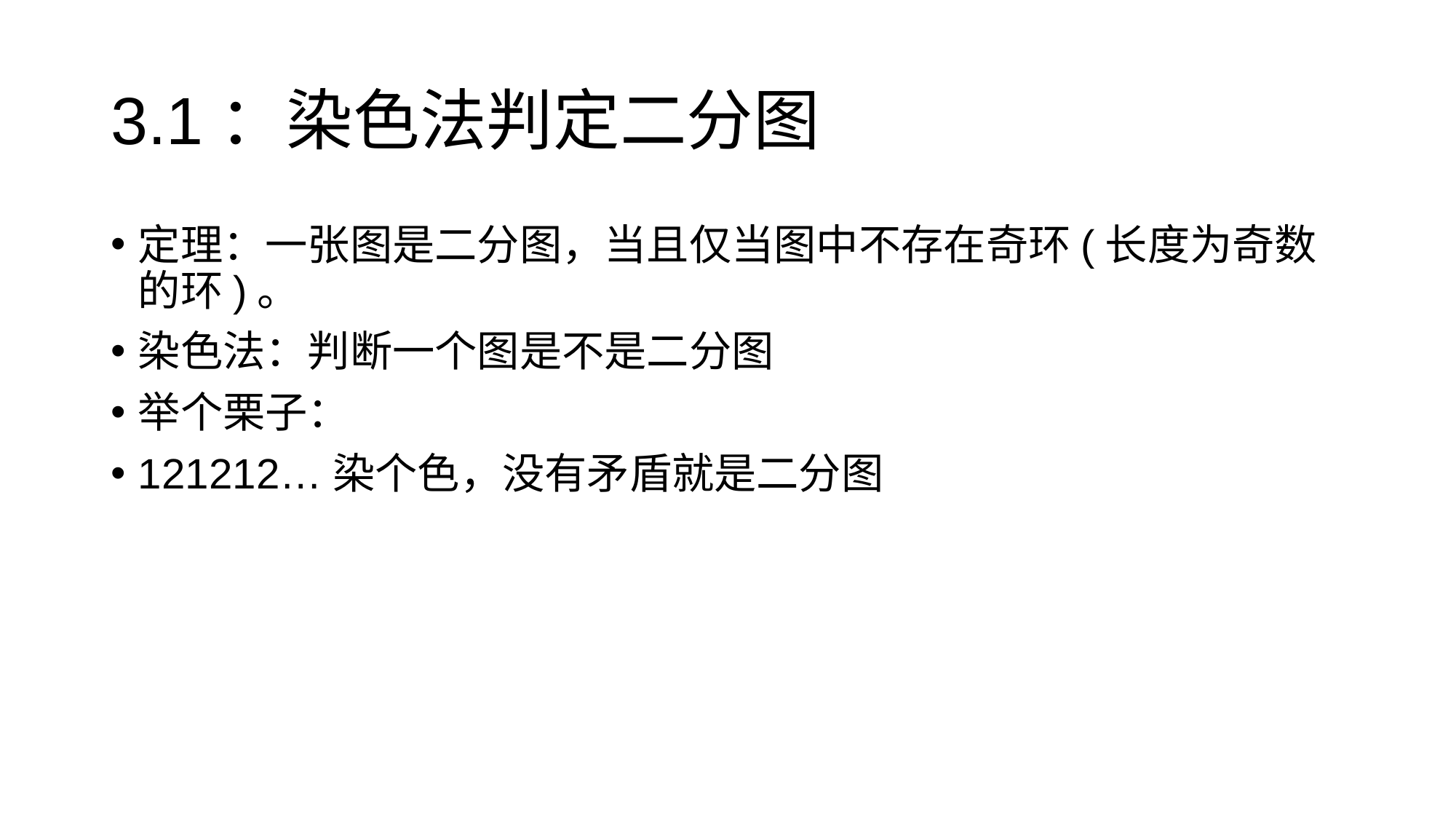

# 3.1：染色法判定二分图
定理：一张图是二分图，当且仅当图中不存在奇环(长度为奇数的环)。
染色法：判断一个图是不是二分图
举个栗子：
121212…染个色，没有矛盾就是二分图